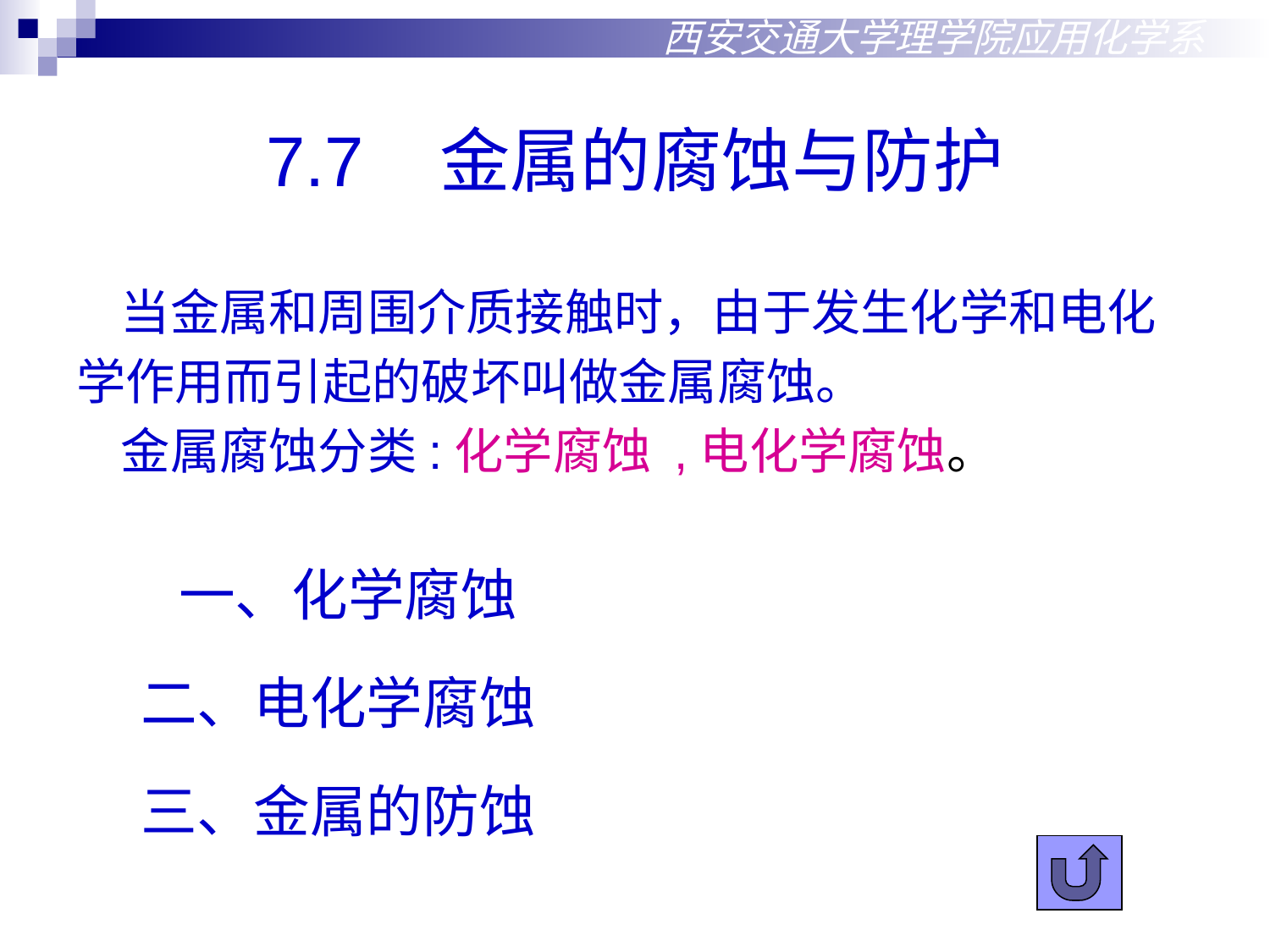

7.7   金属的腐蚀与防护
   当金属和周围介质接触时，由于发生化学和电化
学作用而引起的破坏叫做金属腐蚀。
   金属腐蚀分类:化学腐蚀 ,电化学腐蚀。

       一、化学腐蚀

    二、电化学腐蚀

    三、金属的防蚀
西安交通大学理学院应用化学系